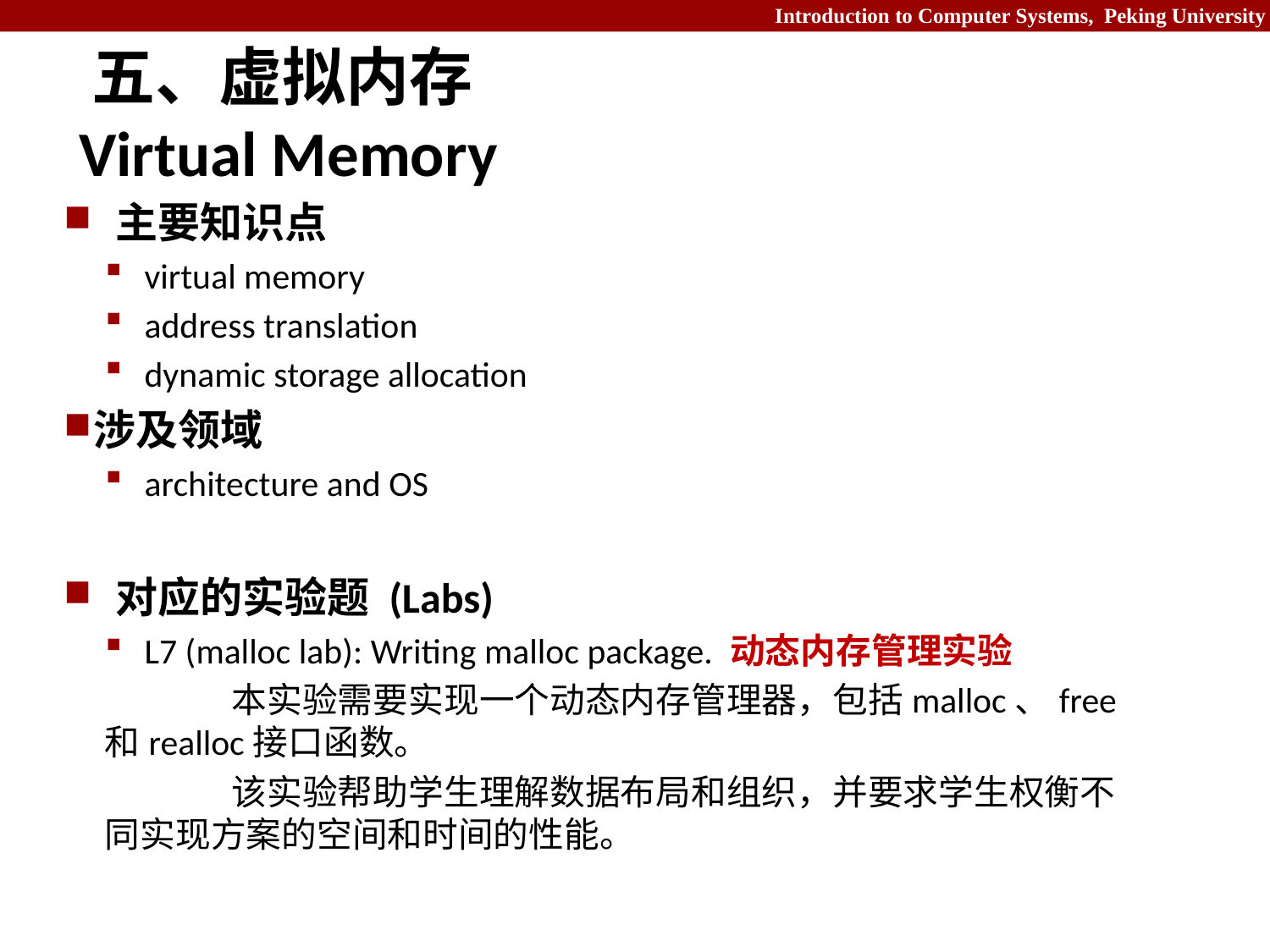

# 五、虚拟内存 Virtual Memory
主要知识点
virtual memory
address translation
dynamic storage allocation
涉及领域
architecture and OS

对应的实验题 (Labs)
L7 (malloc lab): Writing malloc package. 动态内存管理实验
	本实验需要实现一个动态内存管理器，包括malloc、free和realloc接口函数。
	该实验帮助学生理解数据布局和组织，并要求学生权衡不同实现方案的空间和时间的性能。